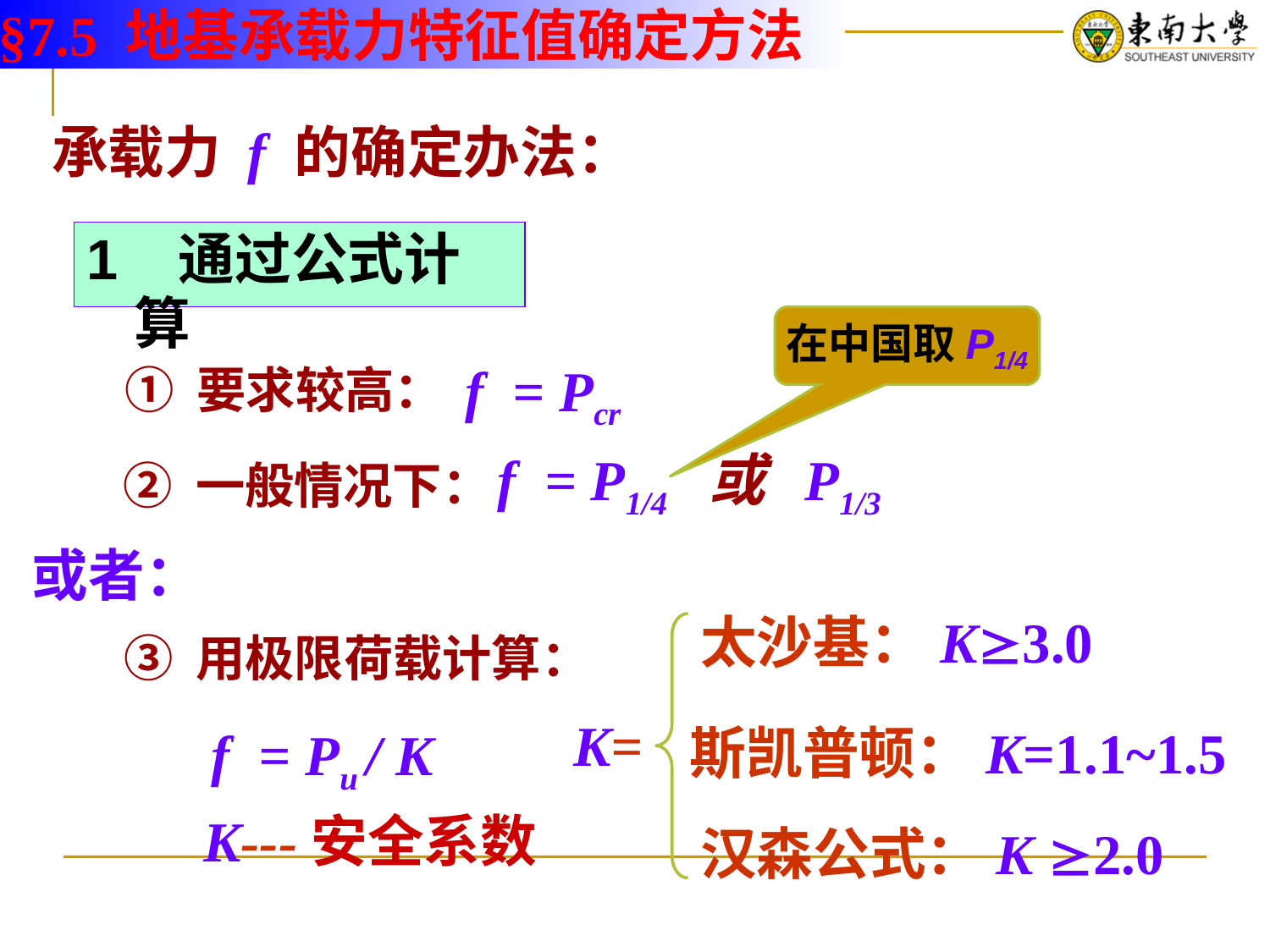

§7.5 地基承载力特征值确定方法
承载力 f 的确定办法：
1   通过公式计算
在中国取P1/4
f  = Pcr
① 要求较高：
f  = P1/4  或  P1/3
② 一般情况下：
或者：
太沙基：K≥3.0

③ 用极限荷载计算：
斯凯普顿：K=1.1~1.5
K=
f  = Pu / K
K---安全系数
汉森公式：K ≥2.0